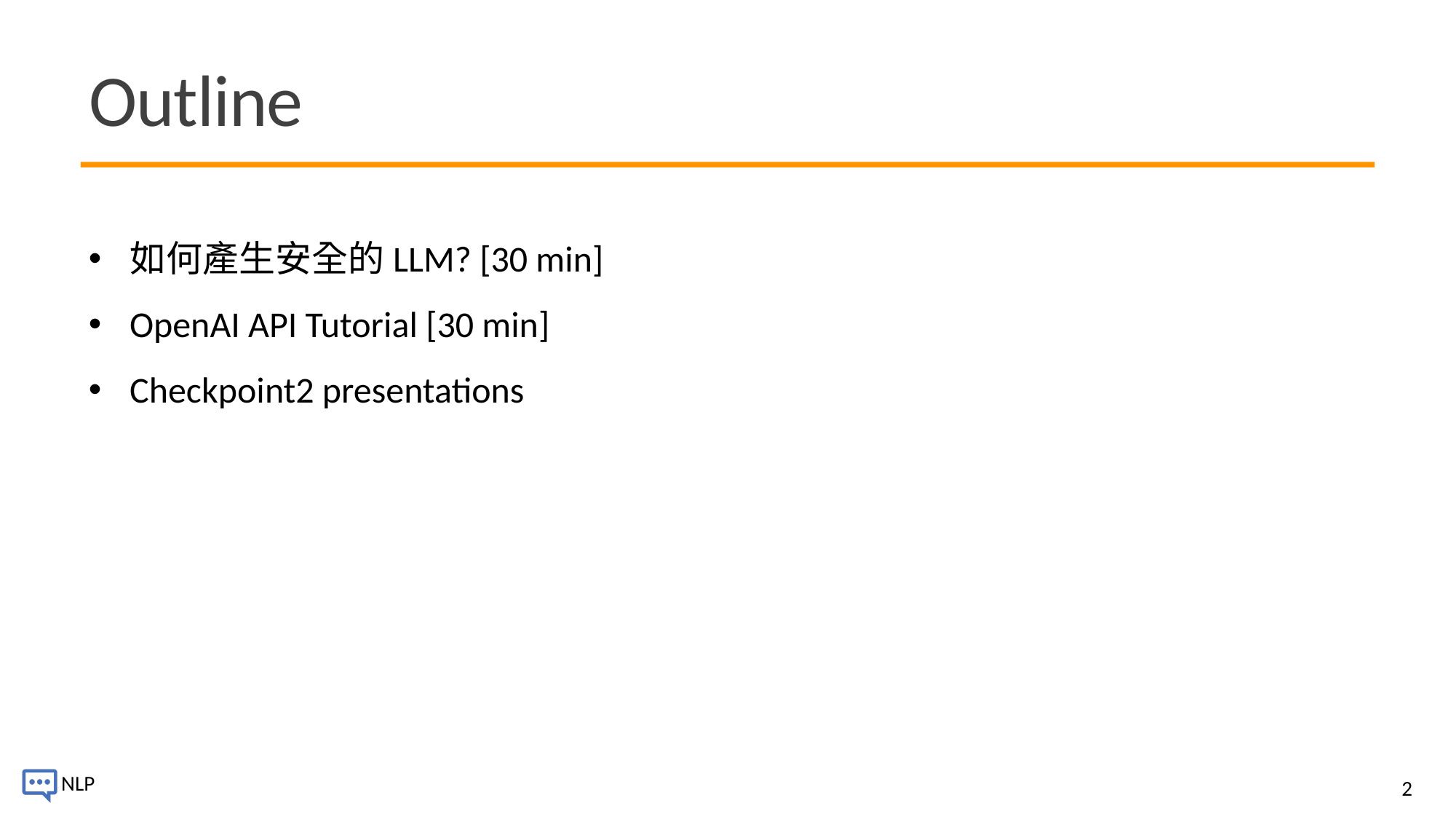

# Outline
如何產生安全的LLM? [30 min]
OpenAI API Tutorial [30 min]
Checkpoint2 presentations
2